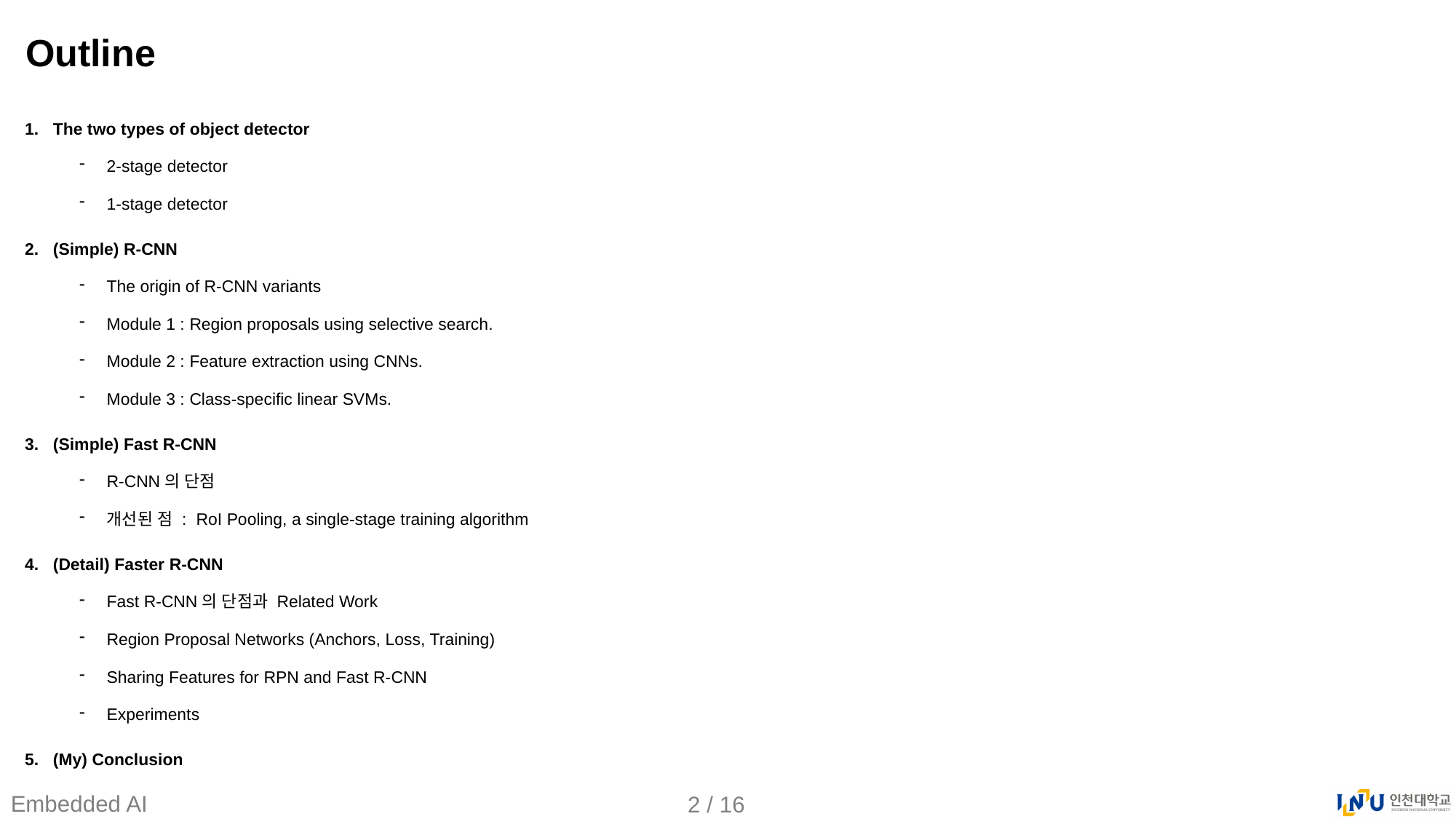

# Outline
1.   The two types of object detector
2-stage detector
1-stage detector
2.   (Simple) R-CNN
The origin of R-CNN variants
Module 1 : Region proposals using selective search.
Module 2 : Feature extraction using CNNs.
Module 3 : Class-specific linear SVMs.
3.   (Simple) Fast R-CNN
R-CNN의 단점
개선된 점 :  RoI Pooling, a single-stage training algorithm
4.   (Detail) Faster R-CNN
Fast R-CNN의 단점과 Related Work
Region Proposal Networks (Anchors, Loss, Training)
Sharing Features for RPN and Fast R-CNN
Experiments
5.   (My) Conclusion